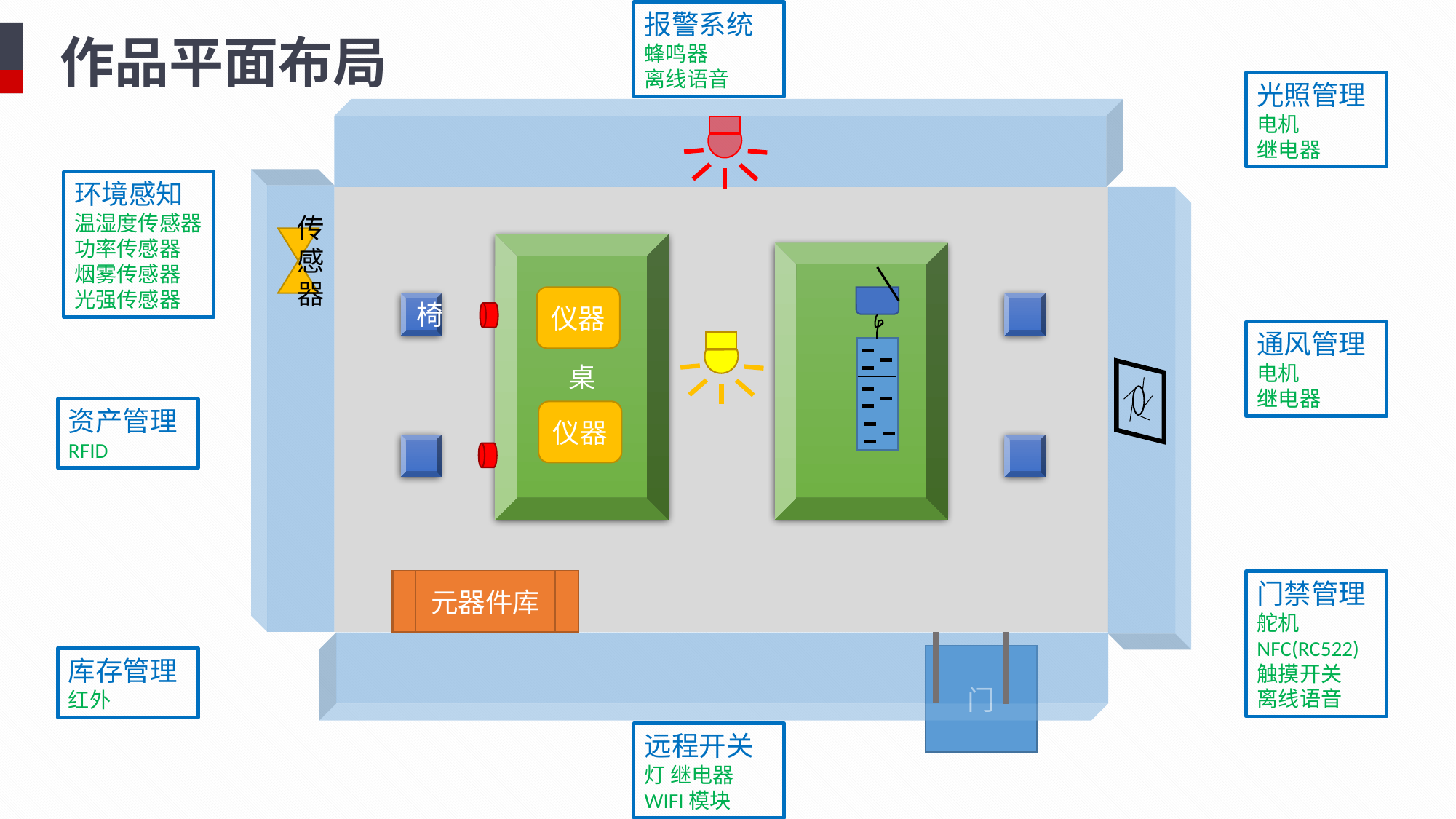

报警系统
蜂鸣器
离线语音

作品平面布局
光照管理
电机
继电器

环境感知
温湿度传感器
功率传感器
烟雾传感器
光强传感器

传感器
桌

仪器

椅

通风管理
电机
继电器

资产管理
RFID
仪器

元器件库
门禁管理
舵机
NFC(RC522)
触摸开关
离线语音

门
库存管理
红外
远程开关
灯 继电器
WIFI模块